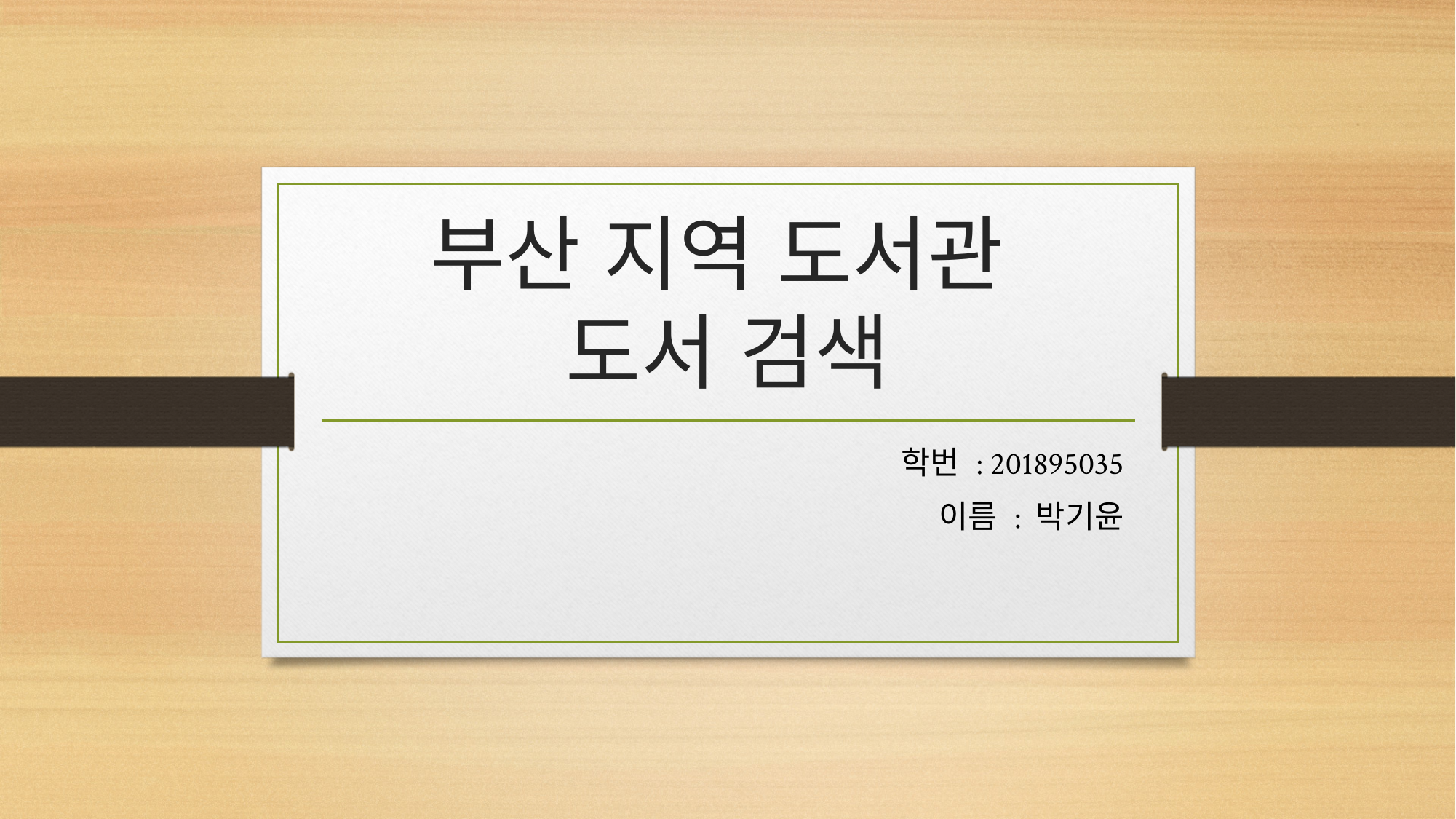

# 부산 지역 도서관 도서 검색
학번 : 201895035
이름 : 박기윤